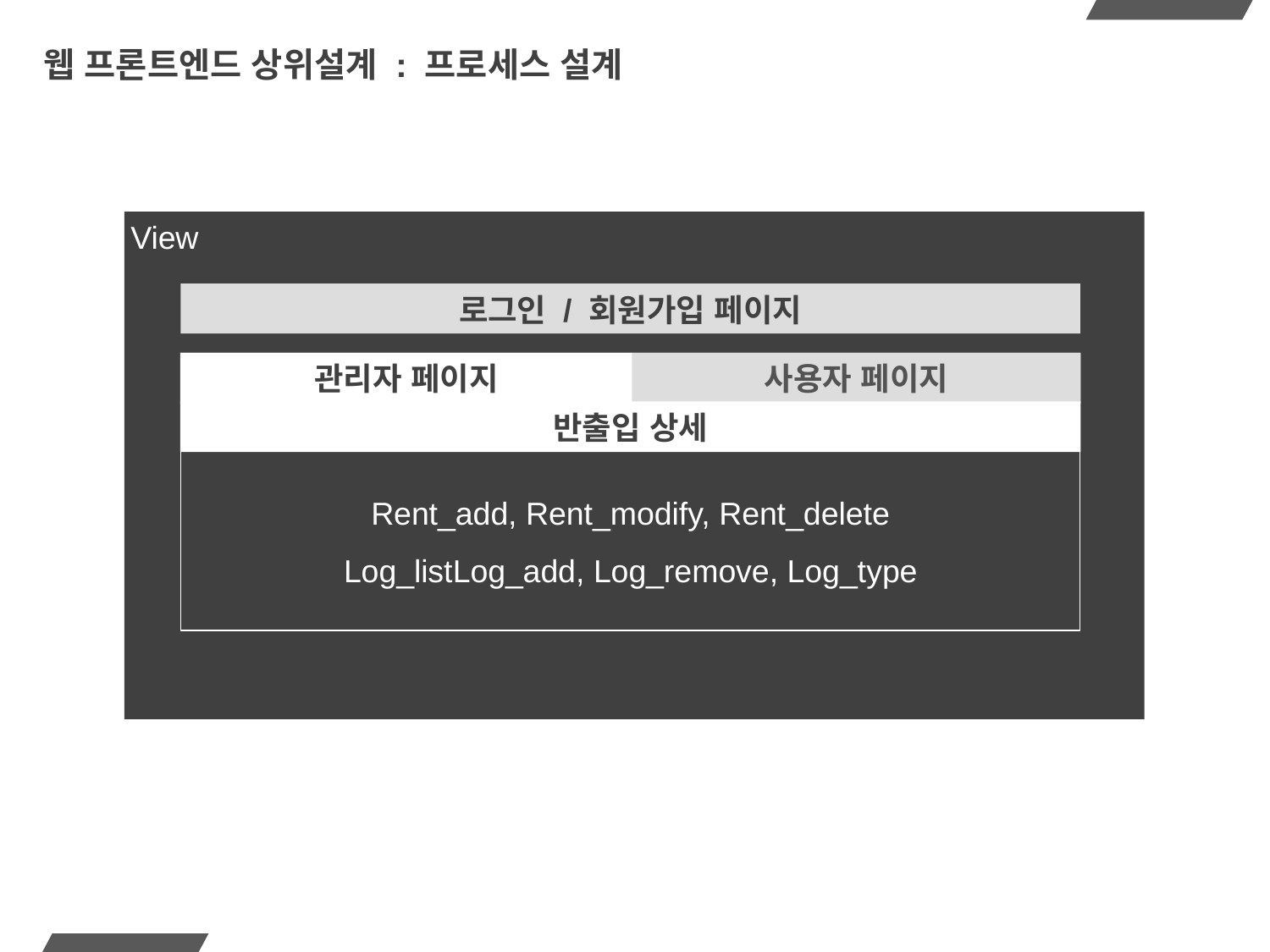

# 웹 프론트엔드 상위설계 : 프로세스 설계
View

로그인 / 회원가입 페이지
관리자 페이지
API 요청 처리
사용자 페이지
반출입 상세

Rent_add, Rent_modify, Rent_delete
Log_listLog_add, Log_remove, Log_type